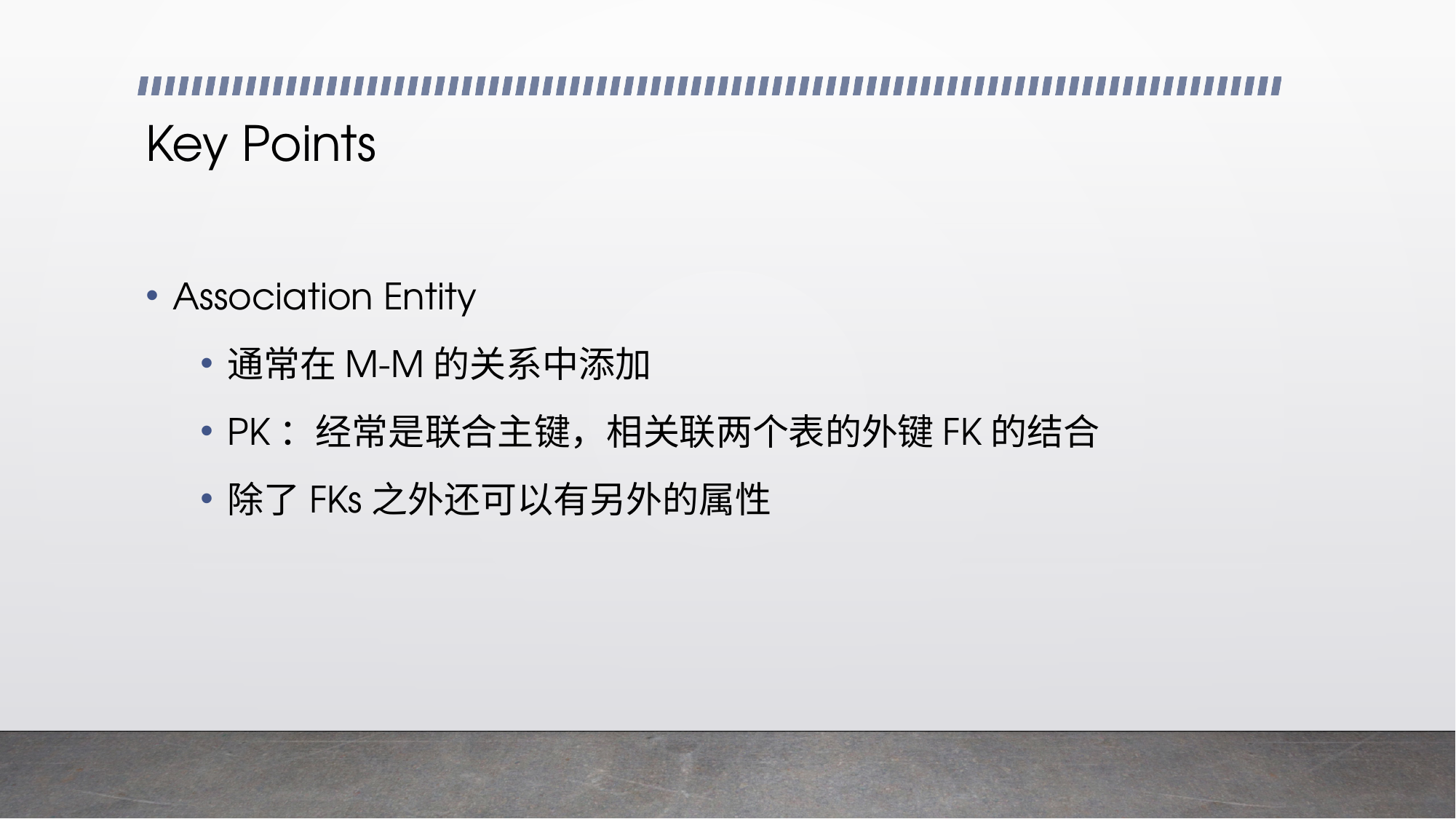

# Key Points
Association Entity
通常在M-M的关系中添加
PK：经常是联合主键，相关联两个表的外键FK的结合
除了FKs之外还可以有另外的属性